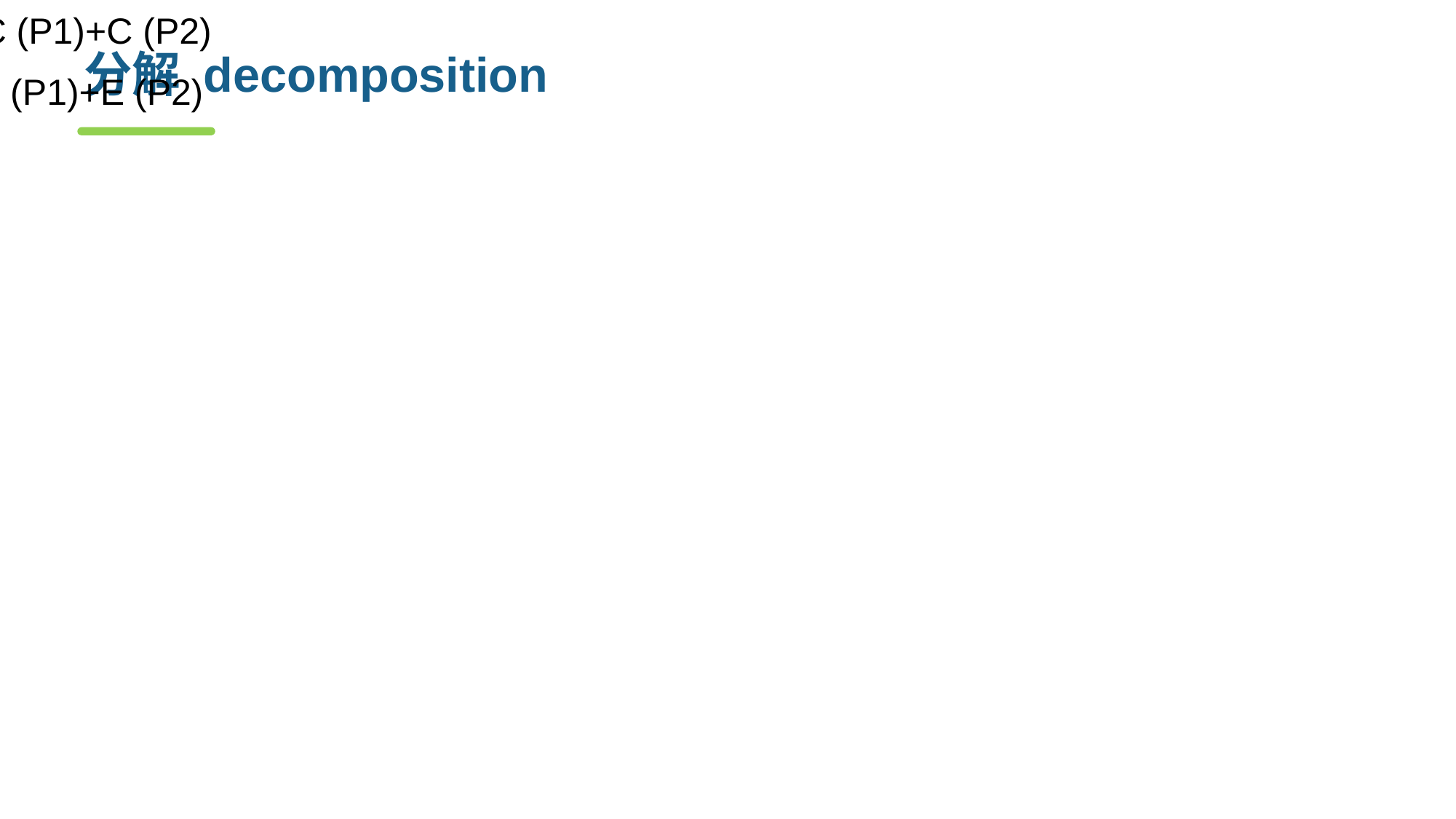

# 分解 decomposition
C (P1+P2)>C (P1)+C (P2)
E (P1+P2)>E (P1)+E (P2)

C为问题的复杂度，E为解题需要的工作量
思考：
如果我们无限制地划分软件，开发它所需的工作量会变得小到可以忽略？！
事实上，影响软件开发的工作量的因素还有很多，例如模块接口费用等等
上述不等式只能说明，当模块的总数增加时，单独开发各个子模块的工作量之和会有所减少
12